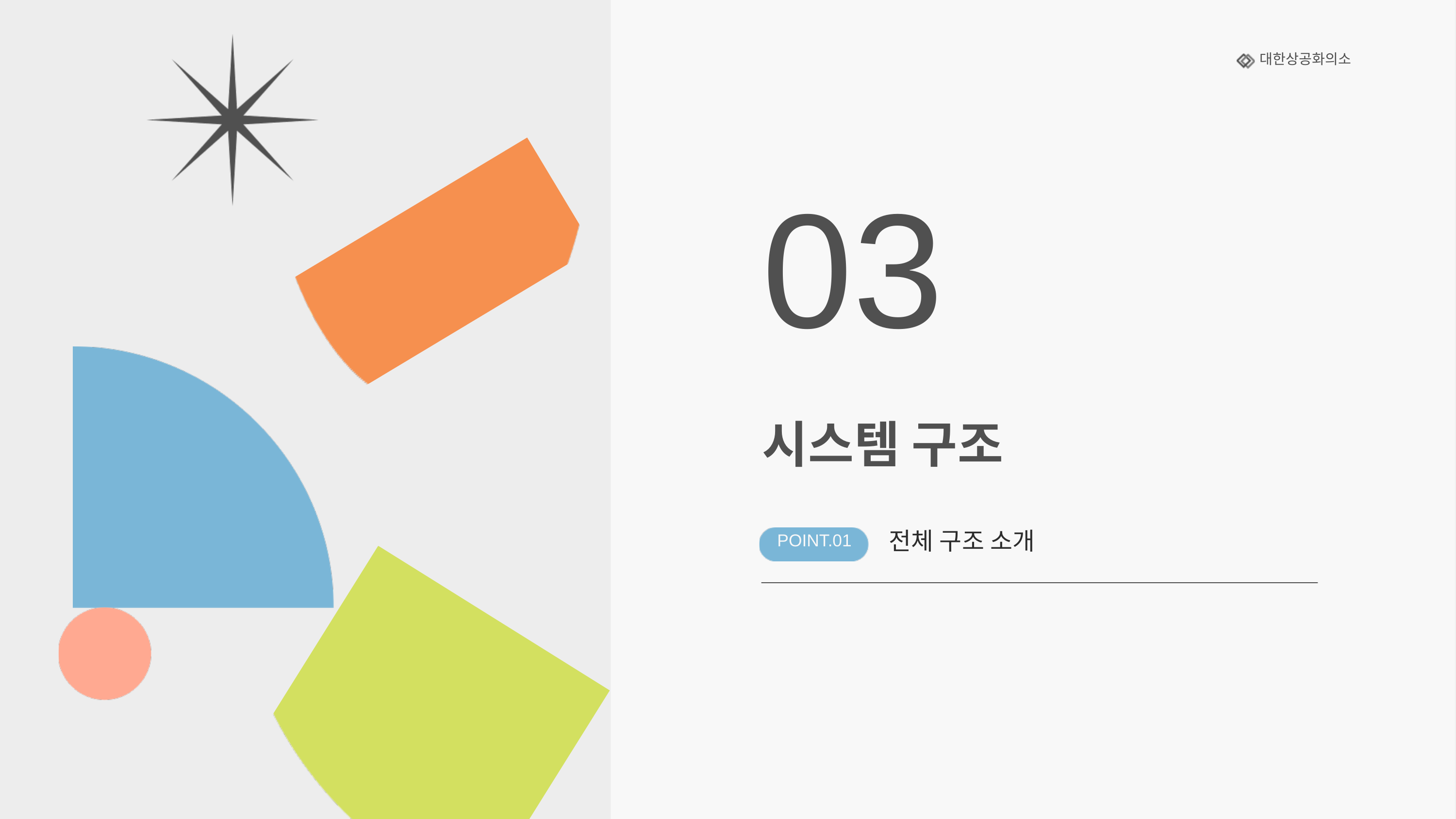

대한상공화의소

03

시스템 구조
전체 구조 소개

POINT.01

POINT.03